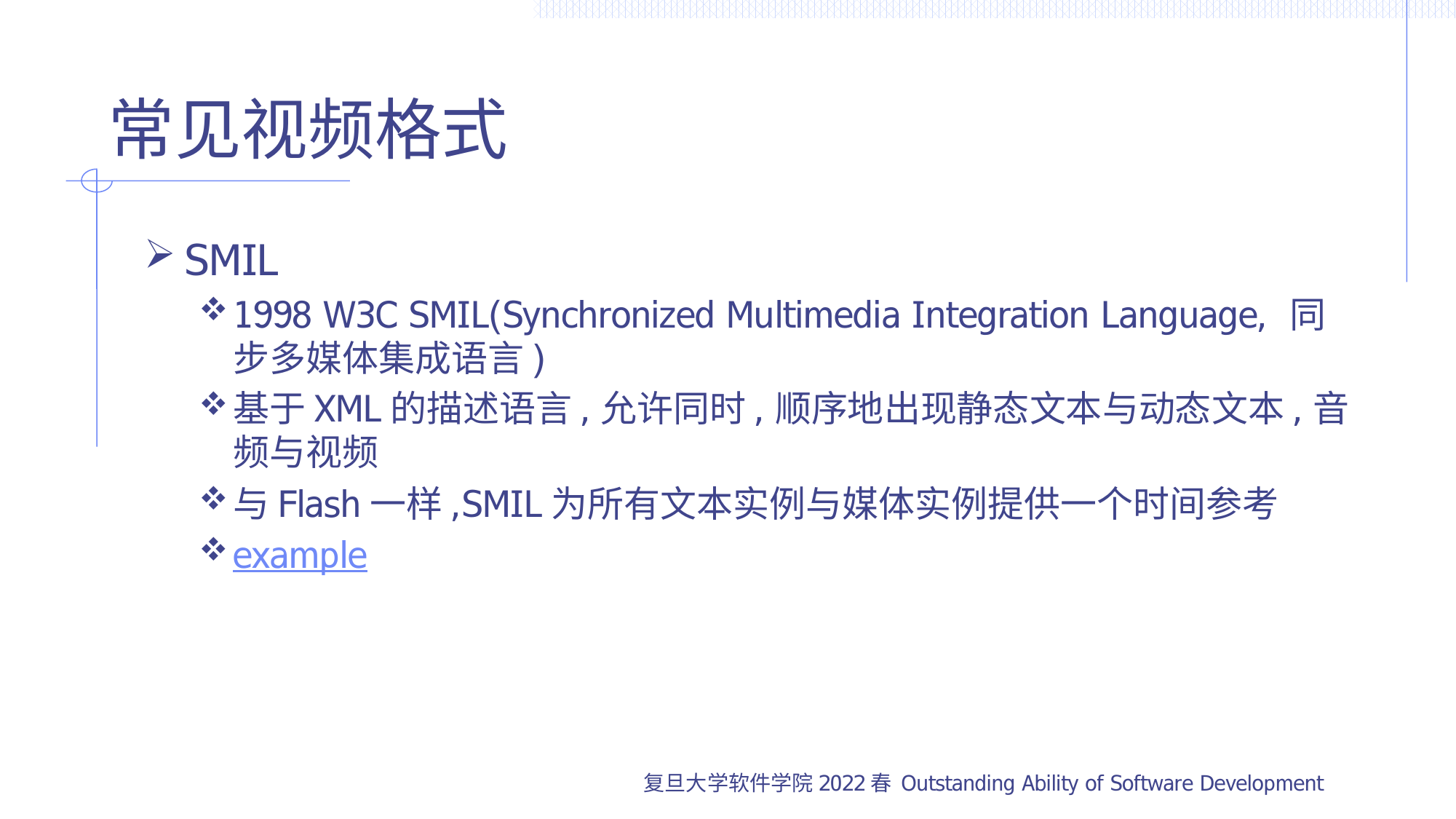

# 常见视频格式
SMIL
1998 W3C SMIL(Synchronized Multimedia Integration Language, 同步多媒体集成语言)
基于XML的描述语言,允许同时,顺序地出现静态文本与动态文本,音频与视频
与Flash一样,SMIL为所有文本实例与媒体实例提供一个时间参考
example